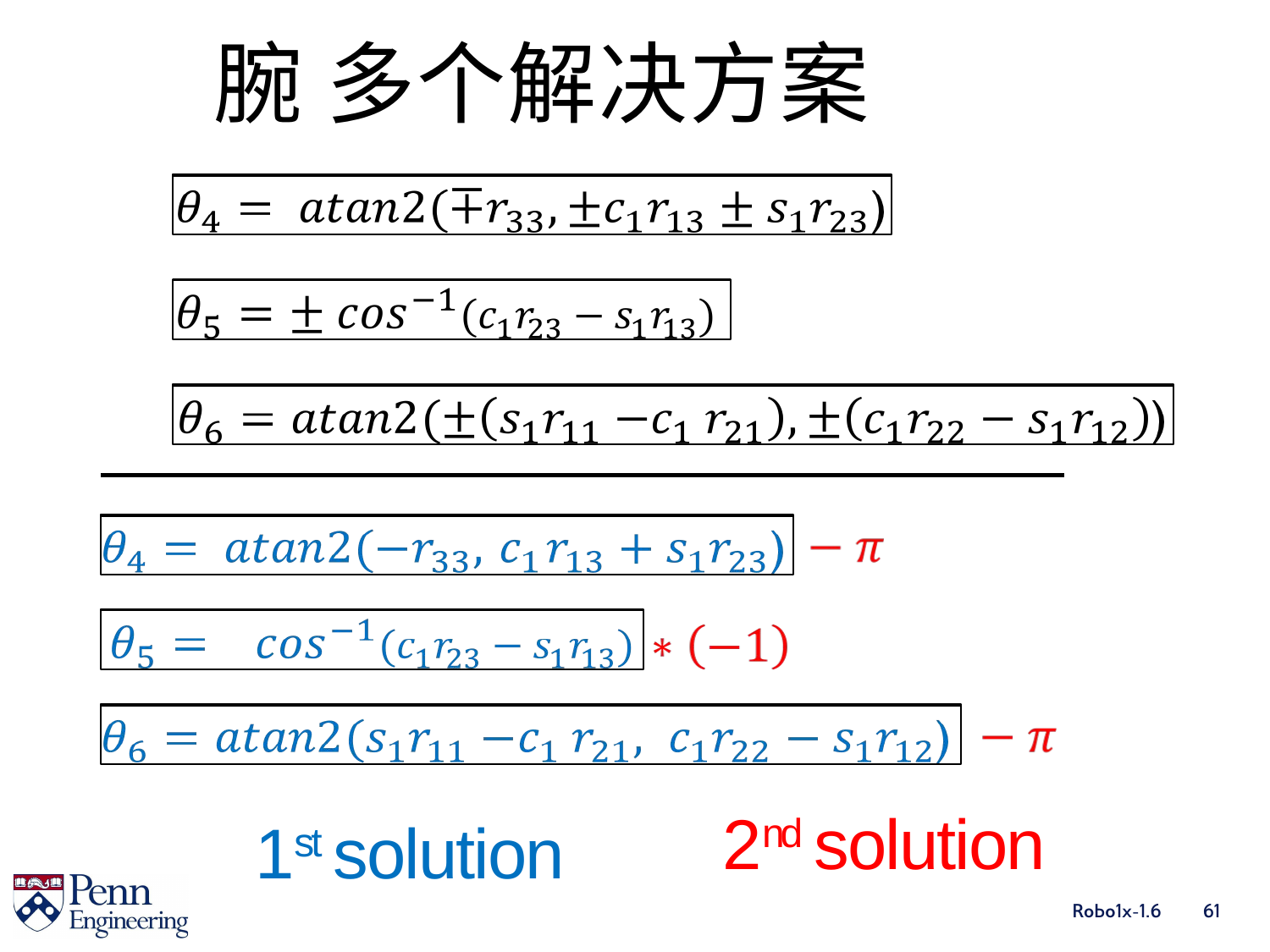

# 腕 多个解决方案

2nd solution
1st solution
Robo1x-1.6	61